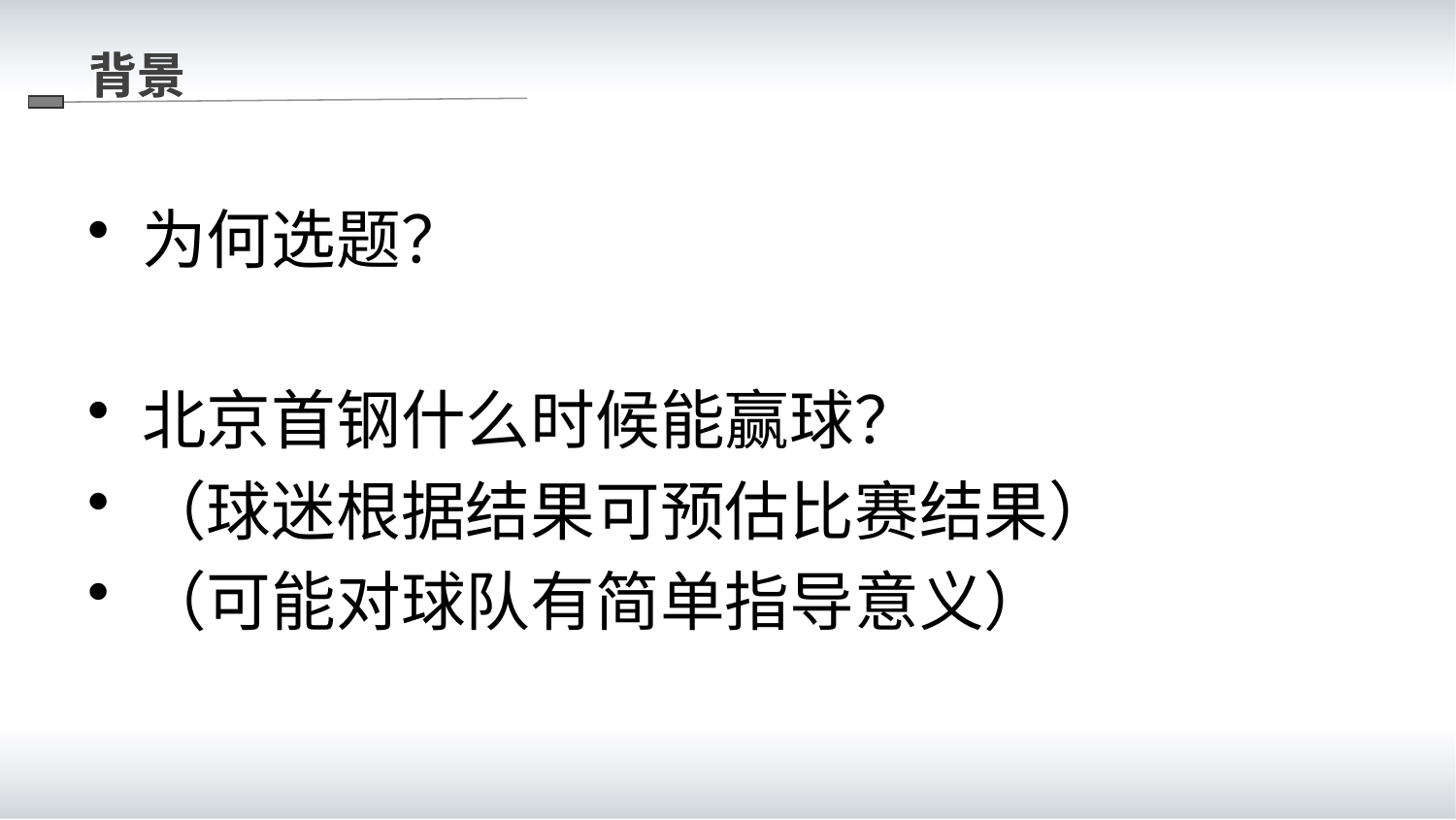

#
背景

背景
为何选题？

北京首钢什么时候能赢球？
（球迷根据结果可预估比赛结果）
（可能对球队有简单指导意义）